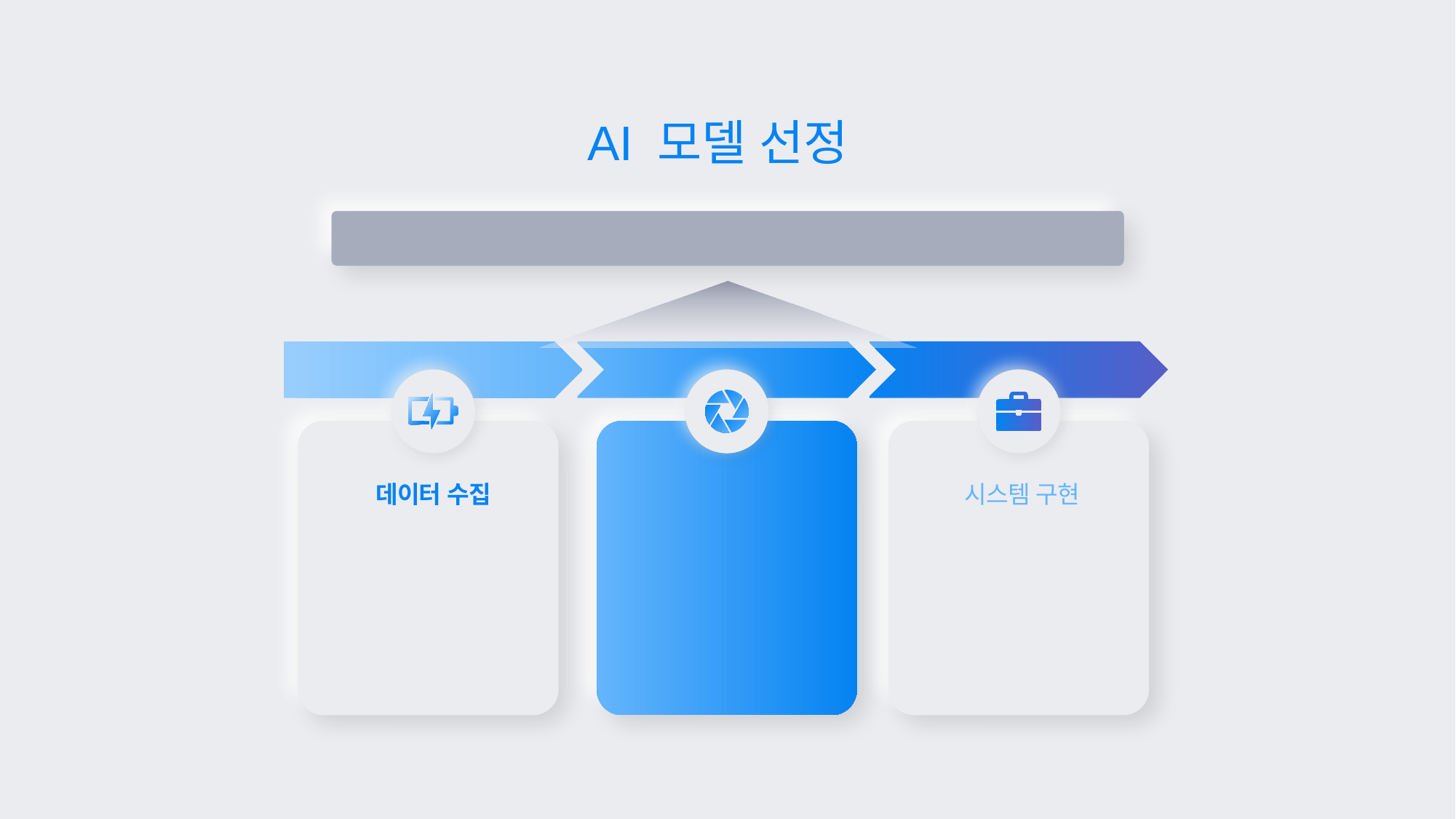

AI 모델 선정

내연기관차 주유비 가격 분석

탐색적 데이터 분석
데이터 수집
시스템 구현
시계열 데이터 학습을
통한 유가 예측 및 분석